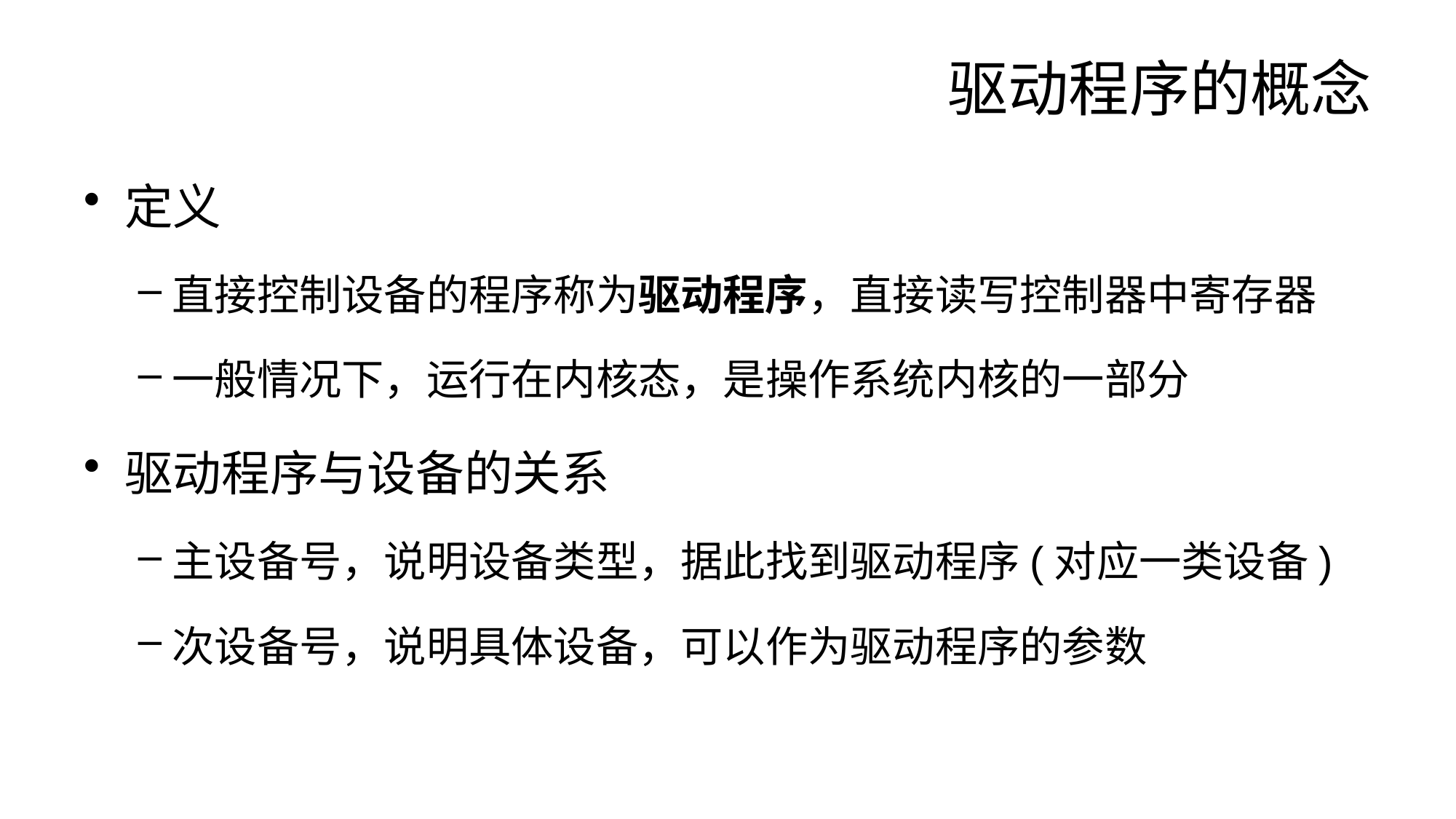

# 驱动程序的概念
定义
直接控制设备的程序称为驱动程序，直接读写控制器中寄存器
一般情况下，运行在内核态，是操作系统内核的一部分
驱动程序与设备的关系
主设备号，说明设备类型，据此找到驱动程序(对应一类设备)
次设备号，说明具体设备，可以作为驱动程序的参数